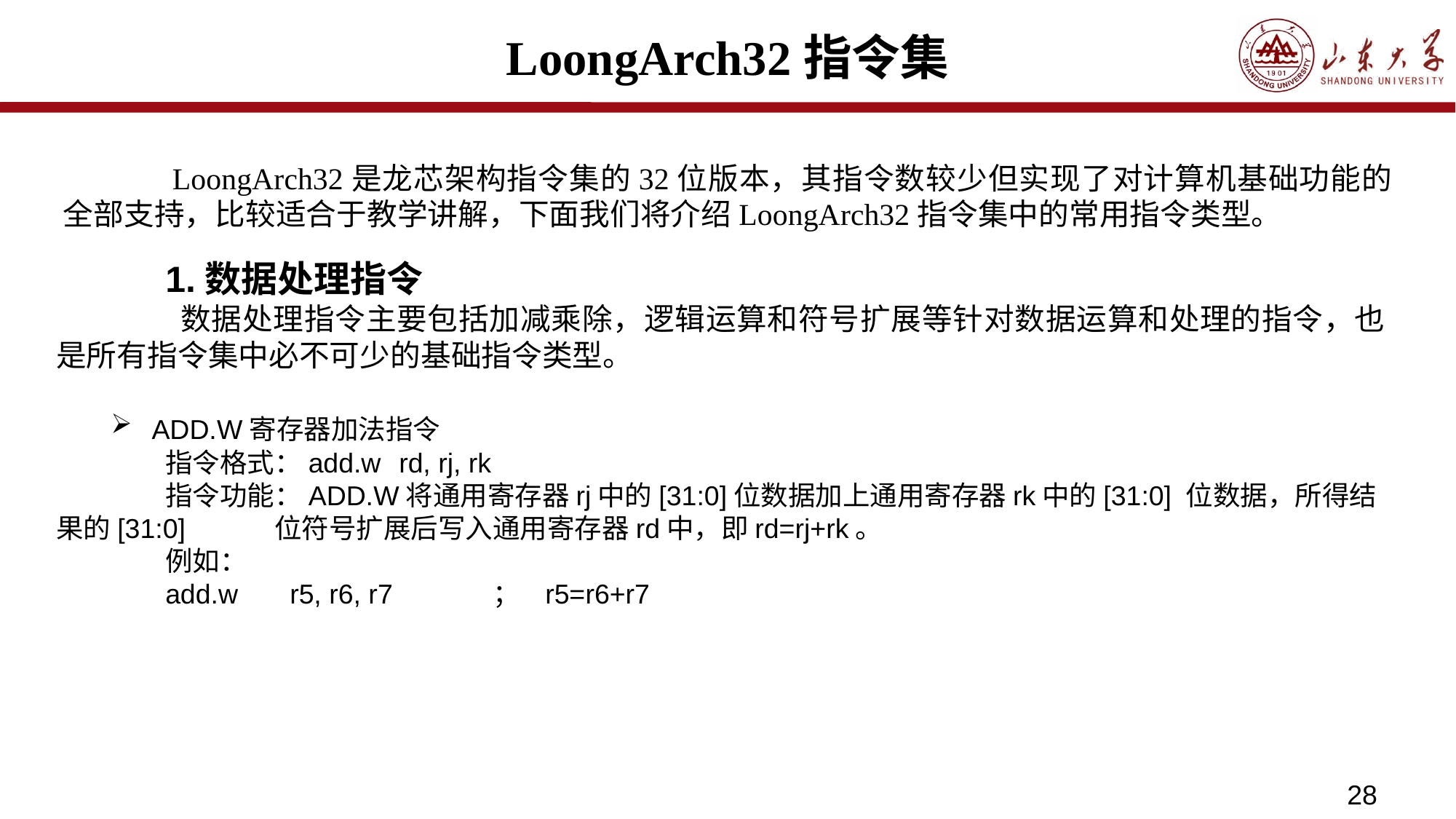

# LoongArch32指令集
	LoongArch32是龙芯架构指令集的32位版本，其指令数较少但实现了对计算机基础功能的全部支持，比较适合于教学讲解，下面我们将介绍LoongArch32指令集中的常用指令类型。
	1.数据处理指令
	 数据处理指令主要包括加减乘除，逻辑运算和符号扩展等针对数据运算和处理的指令，也是所有指令集中必不可少的基础指令类型。

ADD.W寄存器加法指令
	指令格式：add.w	  rd, rj, rk
	指令功能：ADD.W将通用寄存器rj中的[31:0]位数据加上通用寄存器rk中的[31:0] 位数据，所得结果的[31:0]	位符号扩展后写入通用寄存器rd中，即rd=rj+rk。
	例如：
	add.w	  r5, r6, r7	；   r5=r6+r7

28